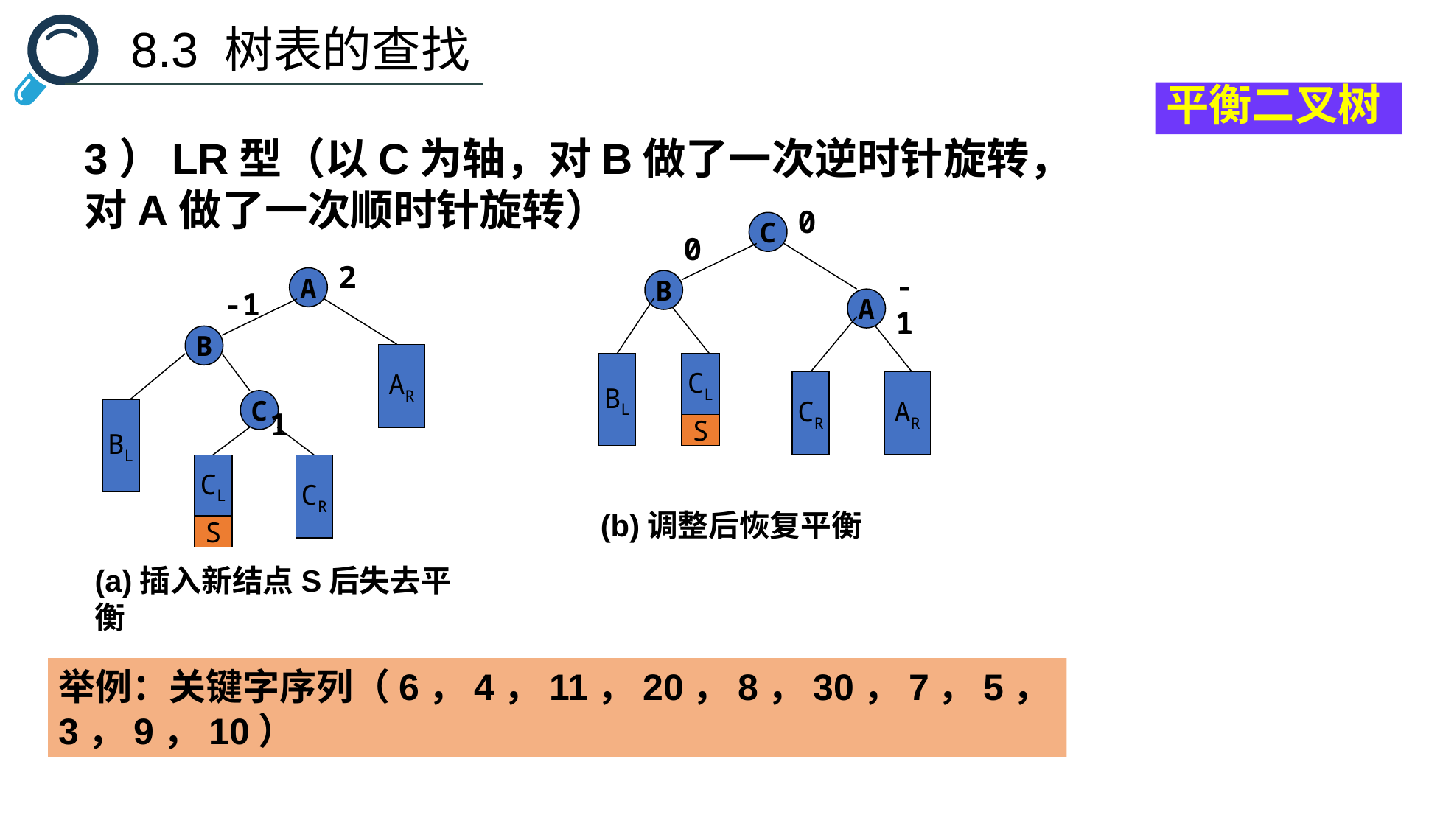

8.3 树表的查找
平衡二叉树
3）LR型（以C为轴，对B做了一次逆时针旋转，对A做了一次顺时针旋转）
0
C
0

- 1
B
A

BL
CL
S
CR
AR
(b)调整后恢复平衡
2
A
-1

B
AR

 1
C
BL

CL
S
CR
(a)插入新结点S后失去平衡
举例：关键字序列（6，4，11，20，8，30，7，5，3，9，10）